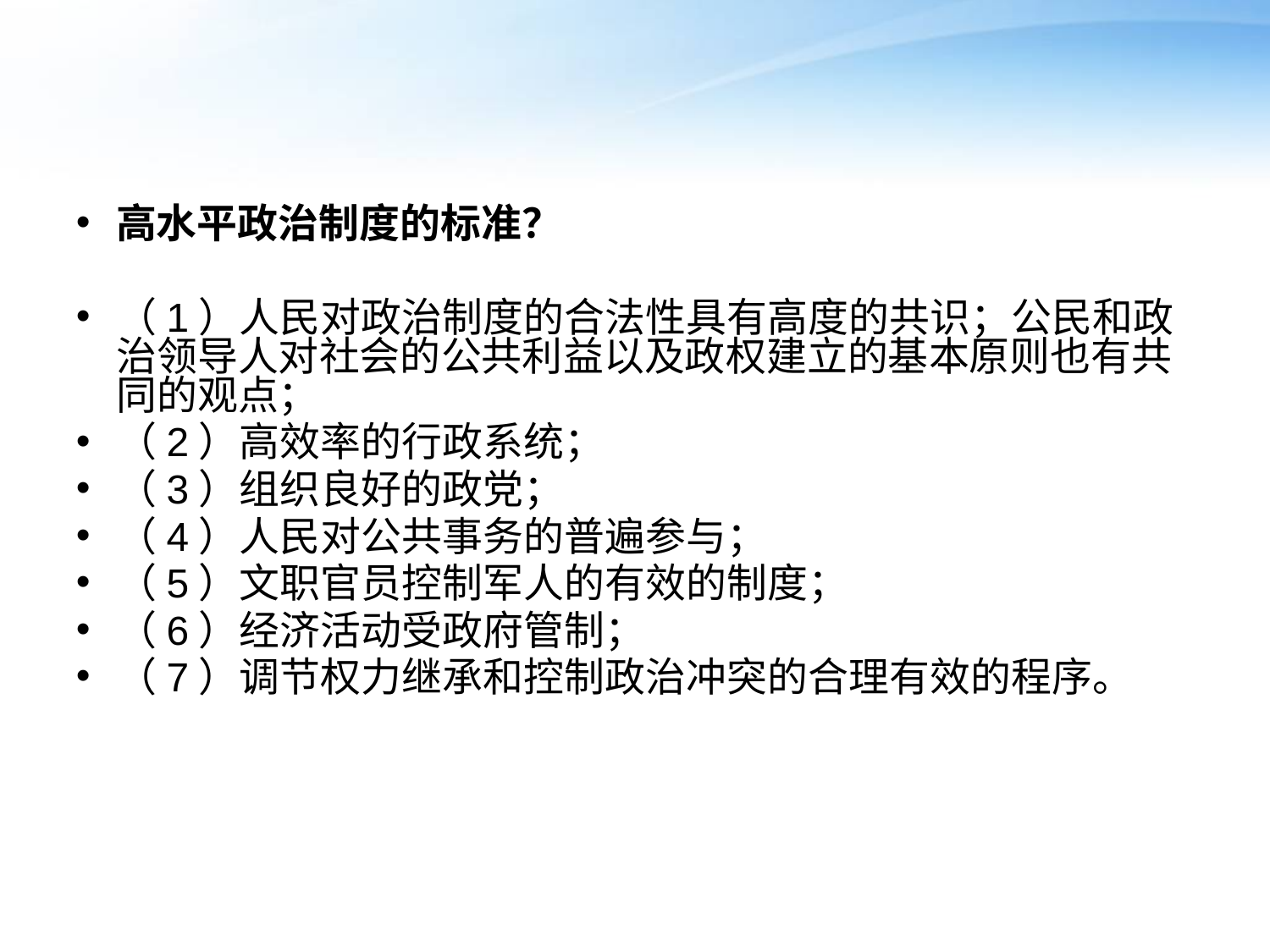

#
高水平政治制度的标准？

（1）人民对政治制度的合法性具有高度的共识；公民和政治领导人对社会的公共利益以及政权建立的基本原则也有共同的观点；
（2）高效率的行政系统；
（3）组织良好的政党；
（4）人民对公共事务的普遍参与；
（5）文职官员控制军人的有效的制度；
（6）经济活动受政府管制；
（7）调节权力继承和控制政治冲突的合理有效的程序。